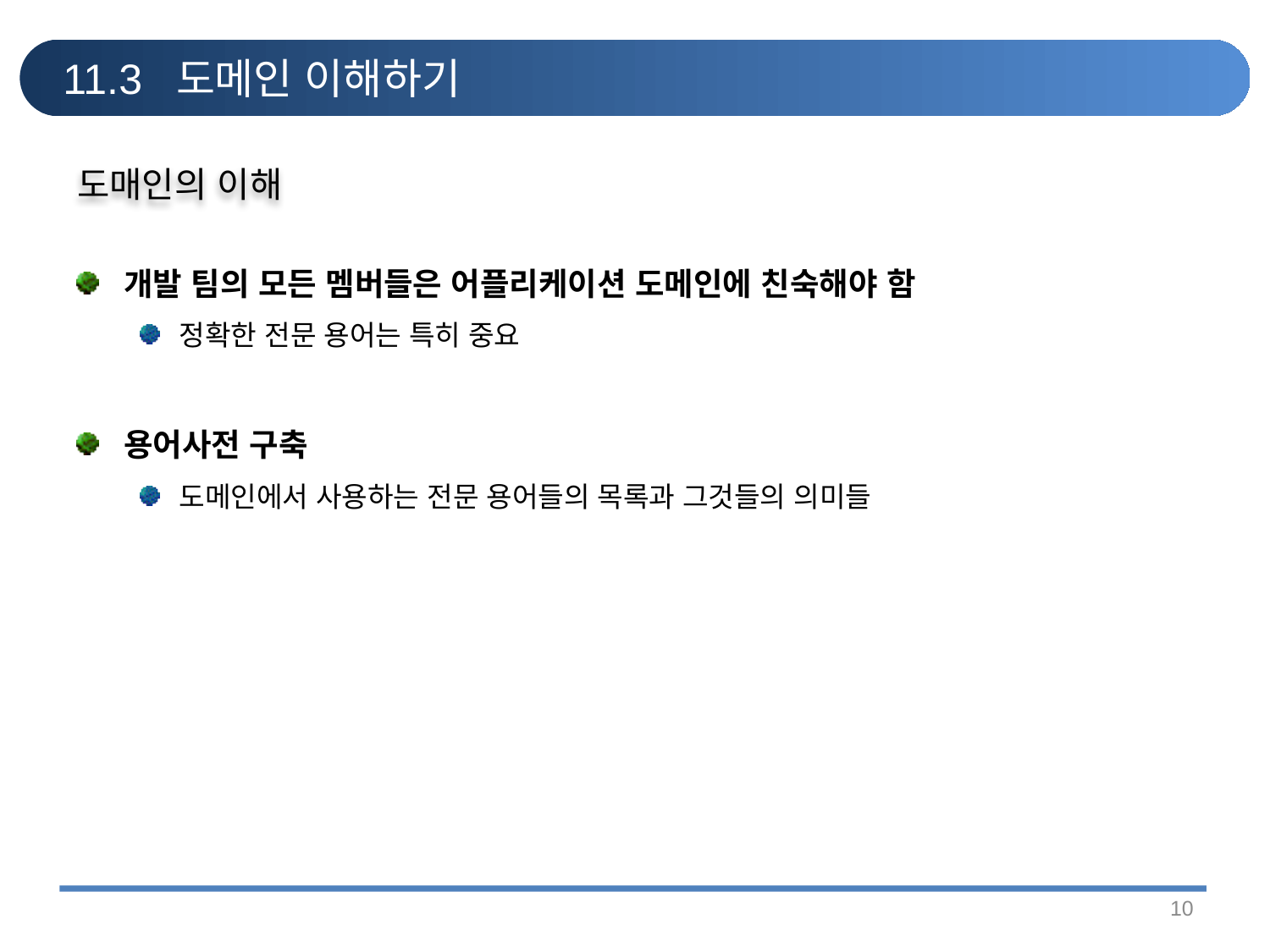

# 11.3  도메인 이해하기
도매인의 이해
개발 팀의 모든 멤버들은 어플리케이션 도메인에 친숙해야 함
정확한 전문 용어는 특히 중요

용어사전 구축
도메인에서 사용하는 전문 용어들의 목록과 그것들의 의미들

10